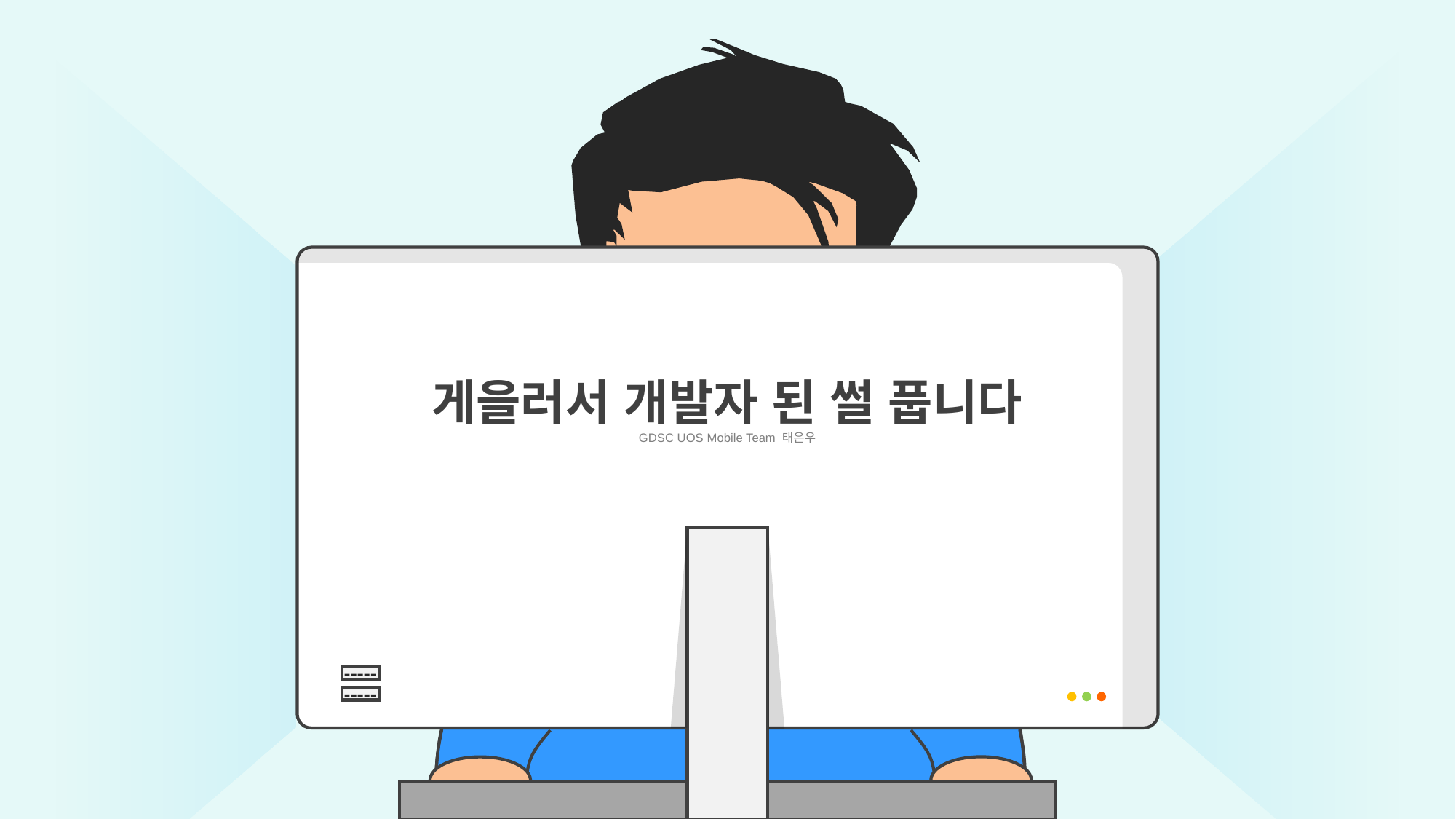

게을러서 개발자 된 썰 풉니다
GDSC UOS Mobile Team 태은우